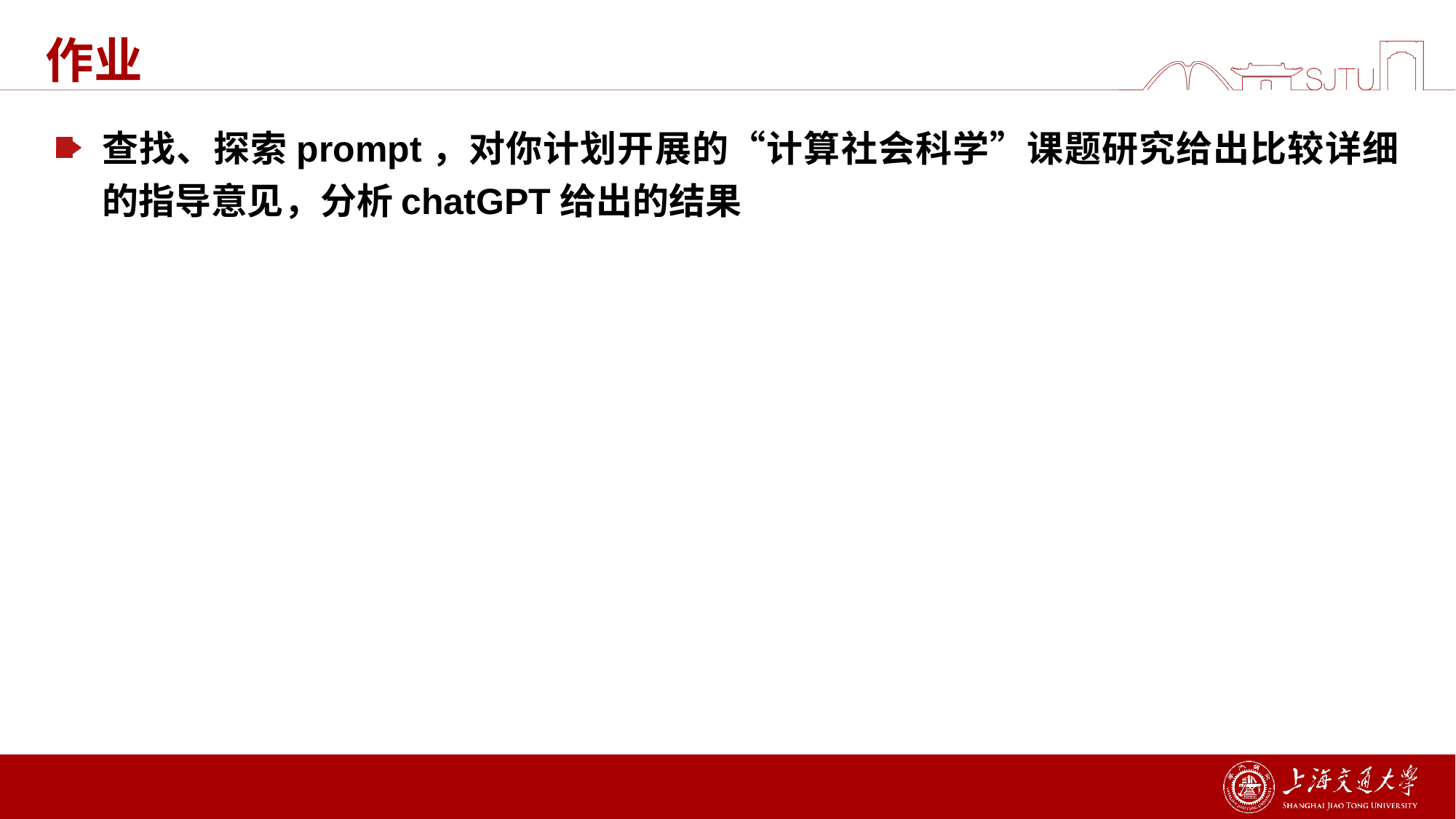

# 作业
查找、探索prompt，对你计划开展的“计算社会科学”课题研究给出比较详细的指导意见，分析chatGPT给出的结果